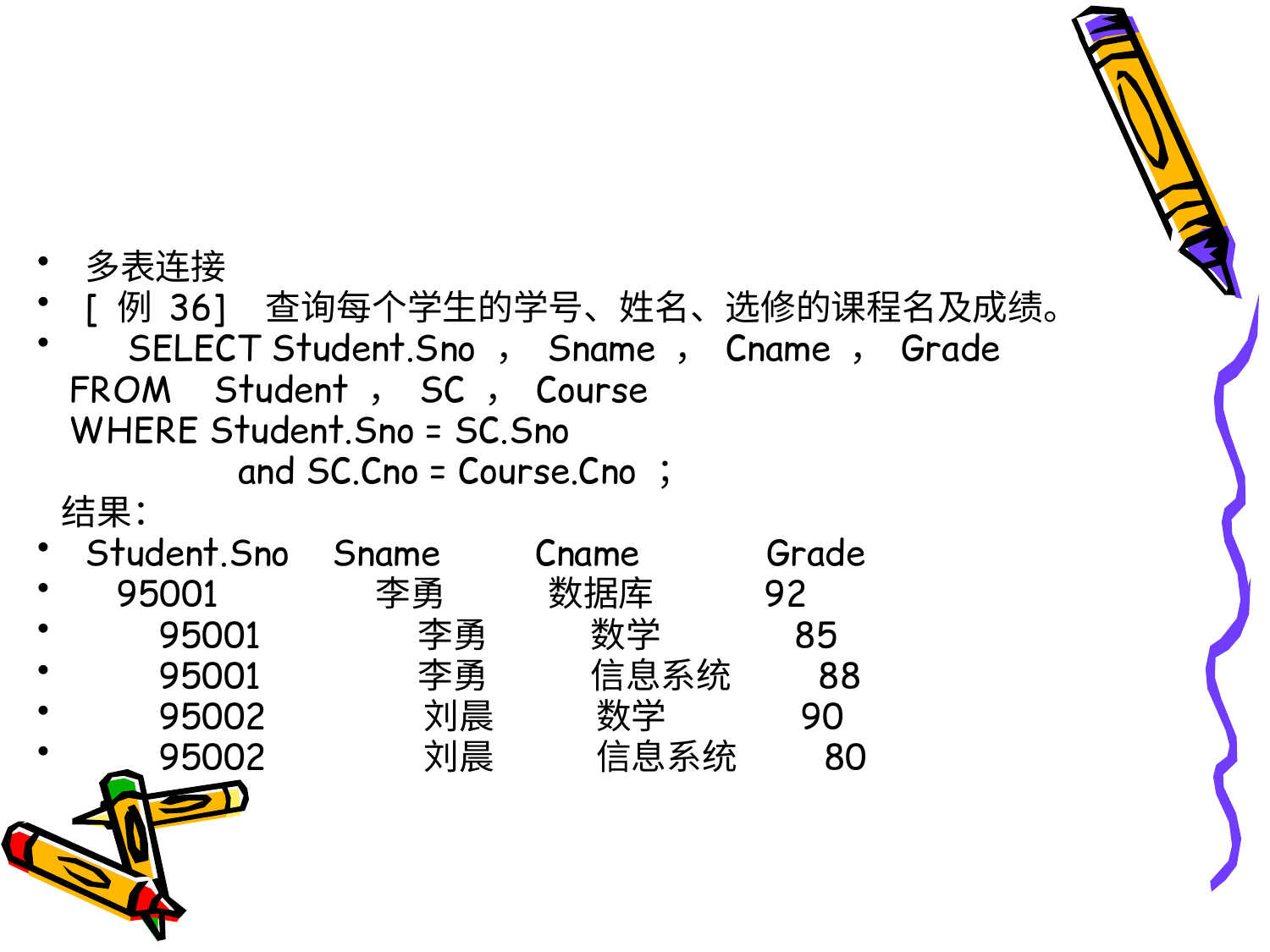

#
多表连接
[ 例 36]   查询每个学生的学号、姓名、选修的课程名及成绩。
    SELECT Student.Sno ， Sname ， Cname ， Grade
   FROM    Student ， SC ， Course
   WHERE Student.Sno = SC.Sno
                   and SC.Cno = Course.Cno ；
  结果：
Student.Sno    Sname         Cname            Grade
   95001              李勇             数据库             92
       95001              李勇             数学                85
       95001              李勇             信息系统          88
       95002              刘晨             数学                90
       95002              刘晨             信息系统          80